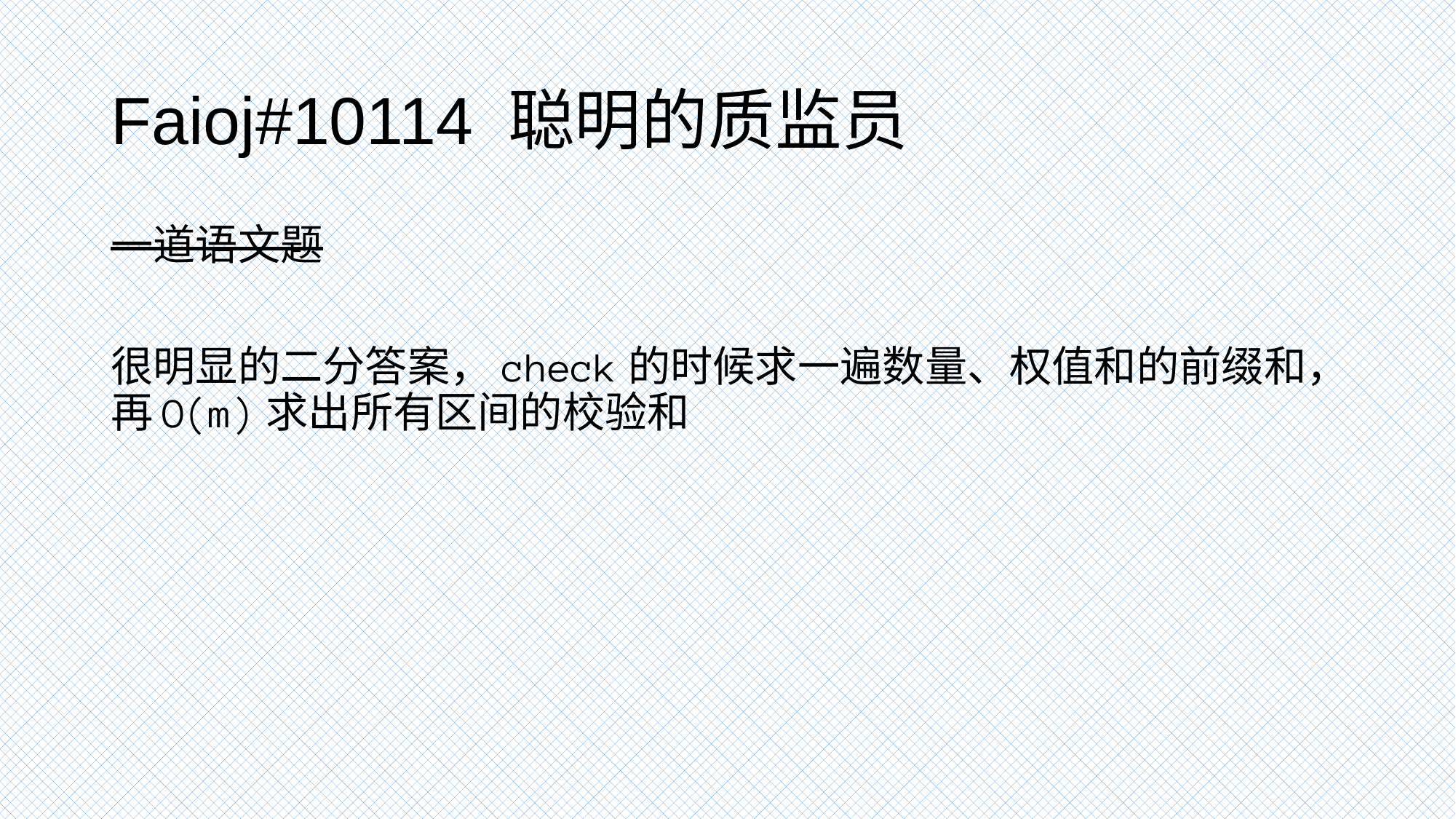

# Faioj#10114 聪明的质监员
一道语文题

很明显的二分答案，check的时候求一遍数量、权值和的前缀和，再O(m)求出所有区间的校验和